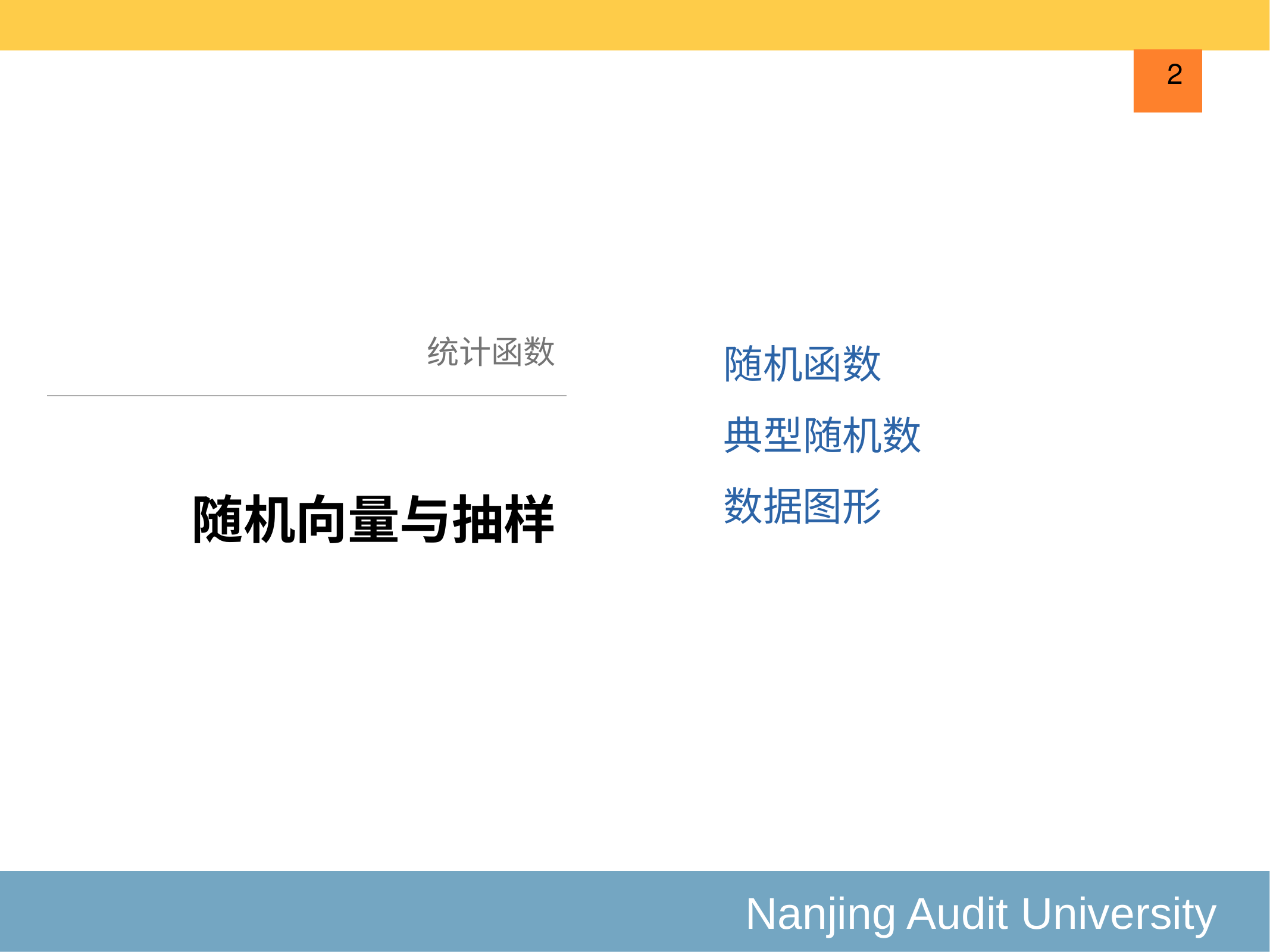

2
统计函数
随机函数
典型随机数
# 随机向量与抽样
数据图形